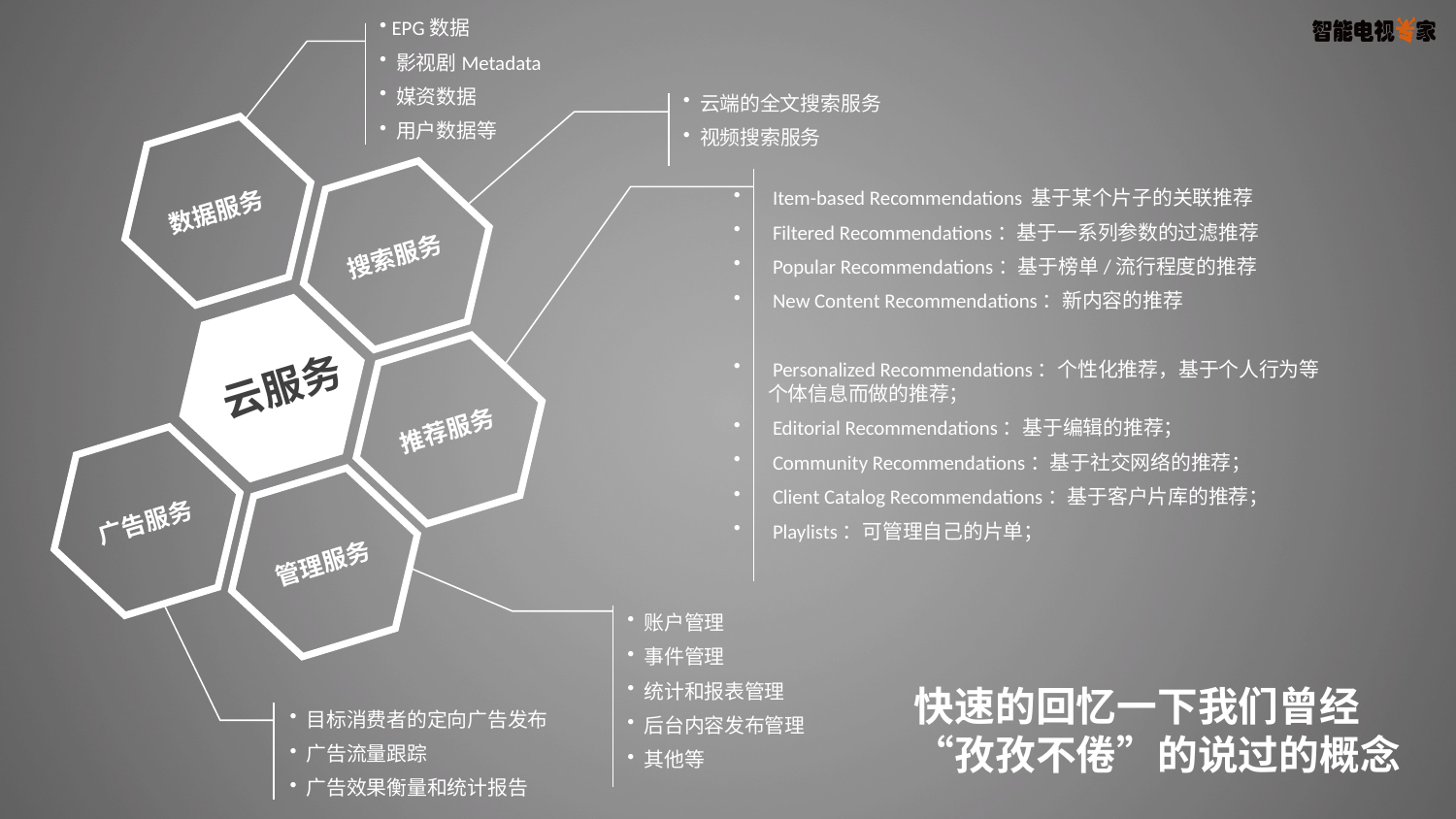

EPG数据
 影视剧Metadata
 媒资数据
 用户数据等

 云端的全文搜索服务
 视频搜索服务

数据服务

搜索服务
 Item-based Recommendations 基于某个片子的关联推荐
 Filtered Recommendations：基于一系列参数的过滤推荐
 Popular Recommendations：基于榜单/流行程度的推荐
 New Content Recommendations：新内容的推荐

 Personalized Recommendations：个性化推荐，基于个人行为等个体信息而做的推荐；
 Editorial Recommendations：基于编辑的推荐；
 Community Recommendations：基于社交网络的推荐；
 Client Catalog Recommendations：基于客户片库的推荐；
 Playlists：可管理自己的片单；
云服务
推荐服务
广告服务
管理服务
 账户管理
 事件管理
 统计和报表管理
 后台内容发布管理
 其他等

快速的回忆一下我们曾经“孜孜不倦”的说过的概念
 目标消费者的定向广告发布
 广告流量跟踪
 广告效果衡量和统计报告